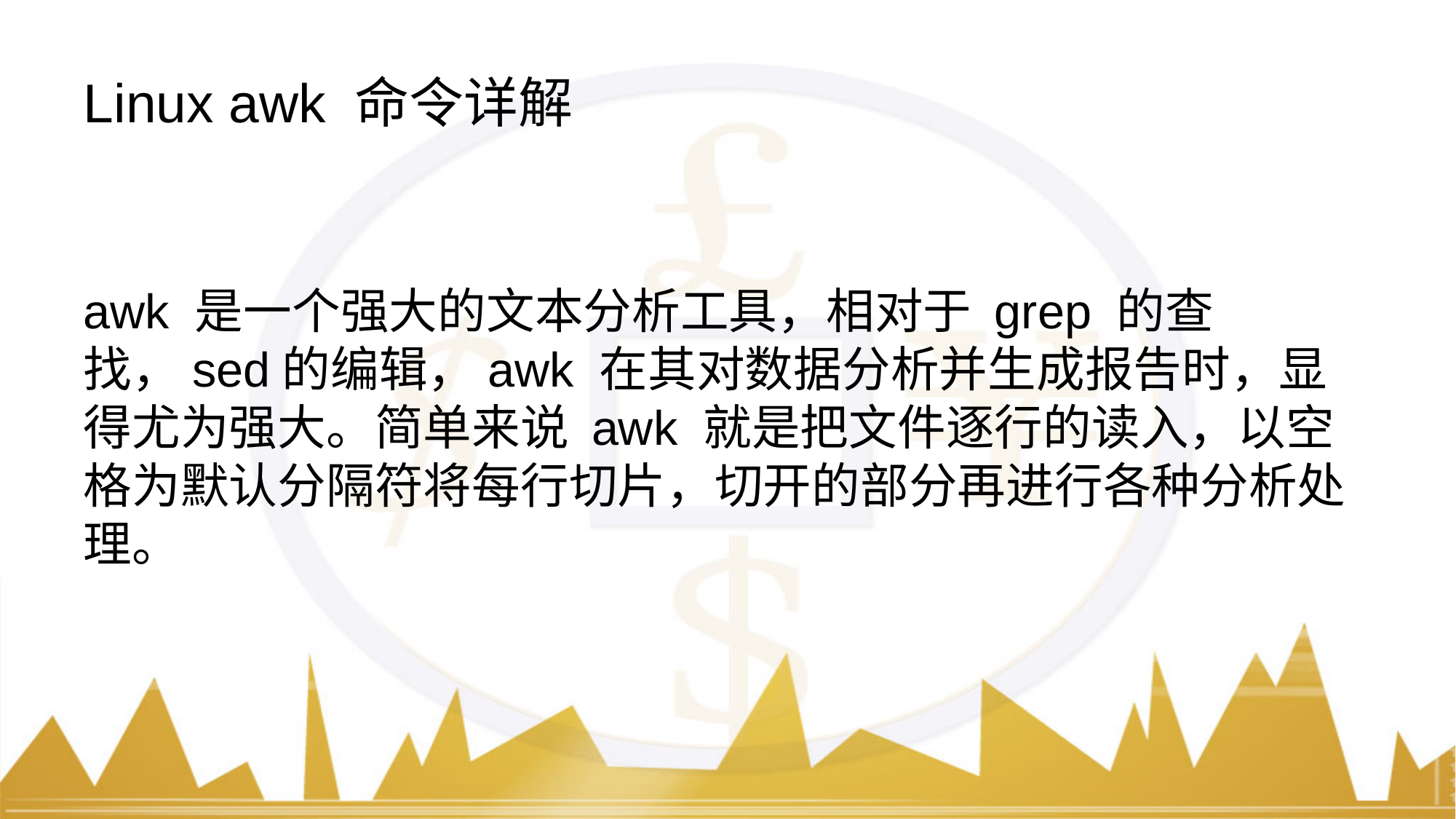

# Linux awk 命令详解

awk 是一个强大的文本分析工具，相对于 grep 的查找，sed的编辑，awk 在其对数据分析并生成报告时，显得尤为强大。简单来说 awk 就是把文件逐行的读入，以空格为默认分隔符将每行切片，切开的部分再进行各种分析处理。